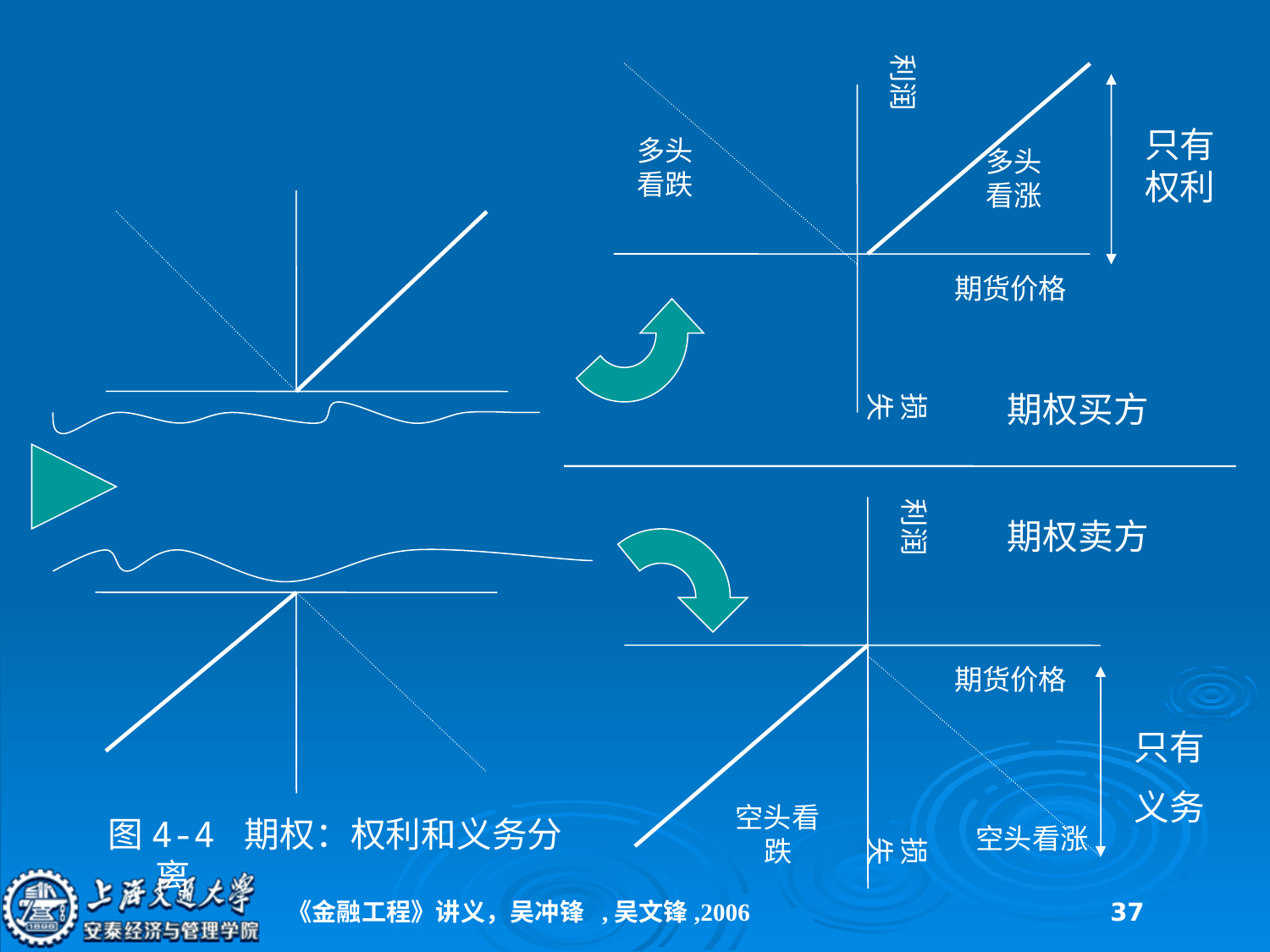

利润

只有权利
多头看跌
多头看涨

期货价格
损失
期权买方

利润

期权卖方

期货价格

只有
义务
空头看跌
图4-4 期权：权利和义务分离
空头看涨
损失